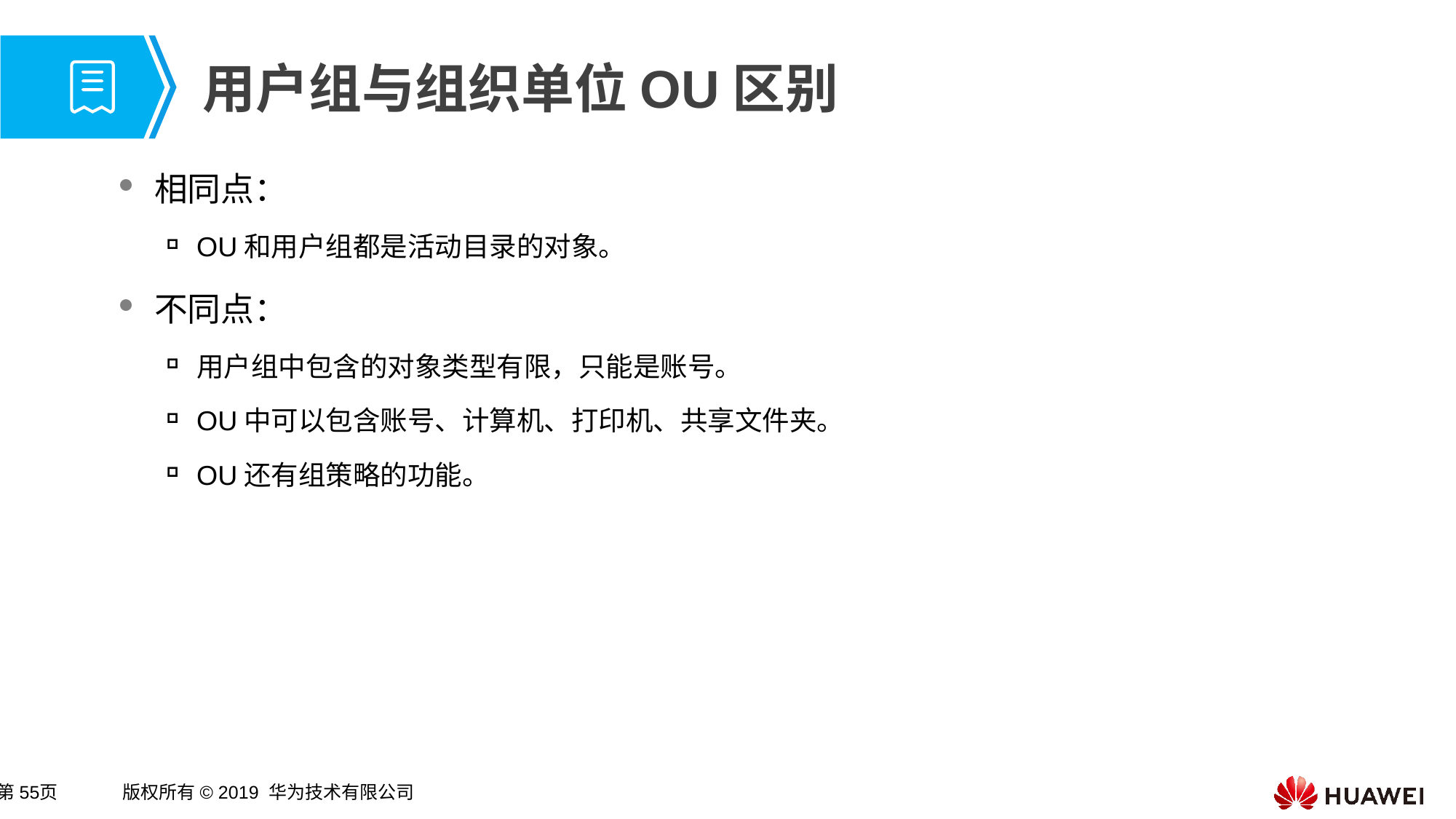

# 用户组与组织单位OU区别
相同点：
OU和用户组都是活动目录的对象。
不同点：
用户组中包含的对象类型有限，只能是账号。
OU中可以包含账号、计算机、打印机、共享文件夹。
OU还有组策略的功能。